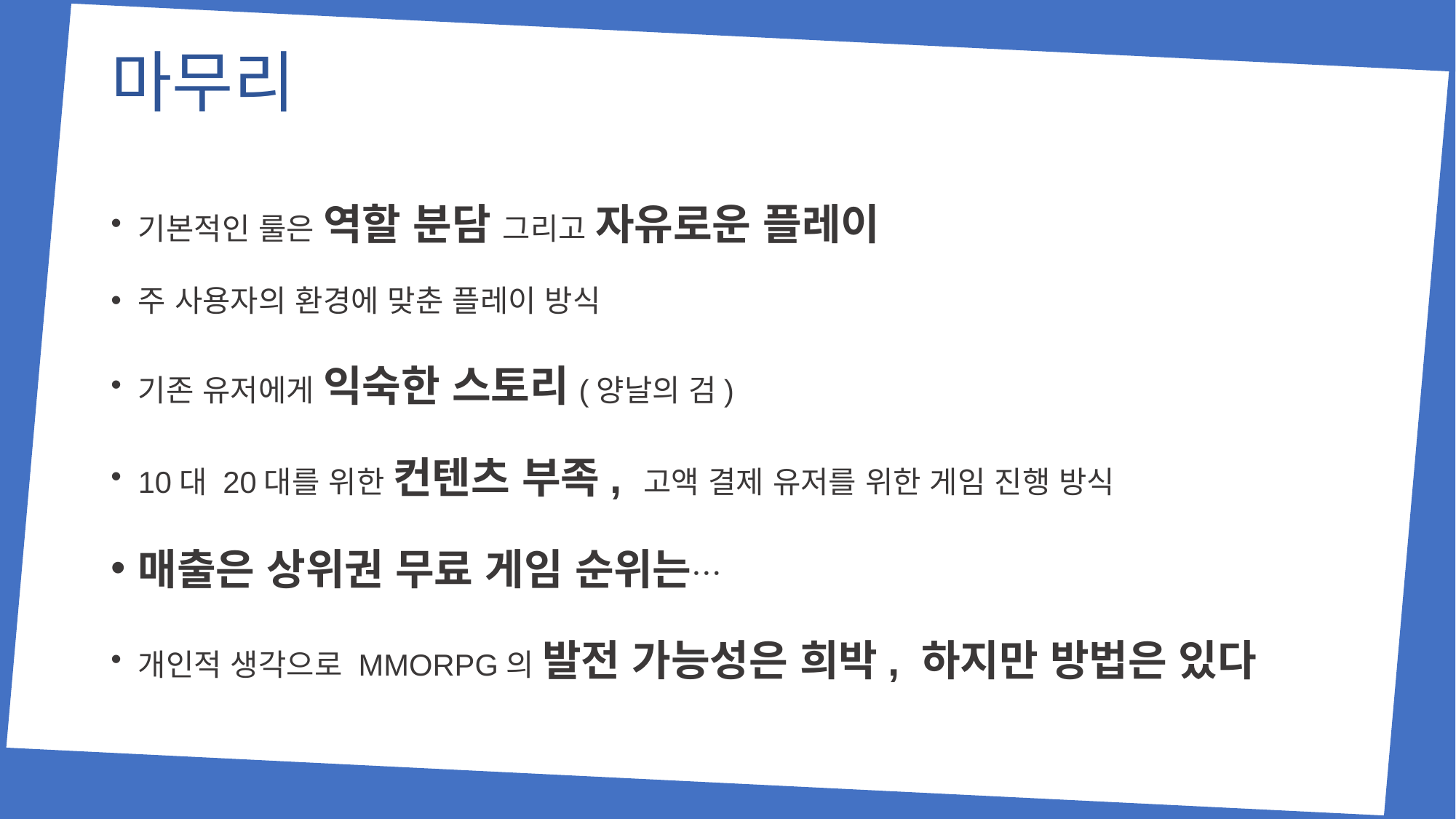

# 마무리
기본적인 룰은 역할 분담 그리고 자유로운 플레이
주 사용자의 환경에 맞춘 플레이 방식
기존 유저에게 익숙한 스토리(양날의 검)
10대 20대를 위한 컨텐츠 부족, 고액 결제 유저를 위한 게임 진행 방식
매출은 상위권 무료 게임 순위는…
개인적 생각으로 MMORPG의 발전 가능성은 희박, 하지만 방법은 있다